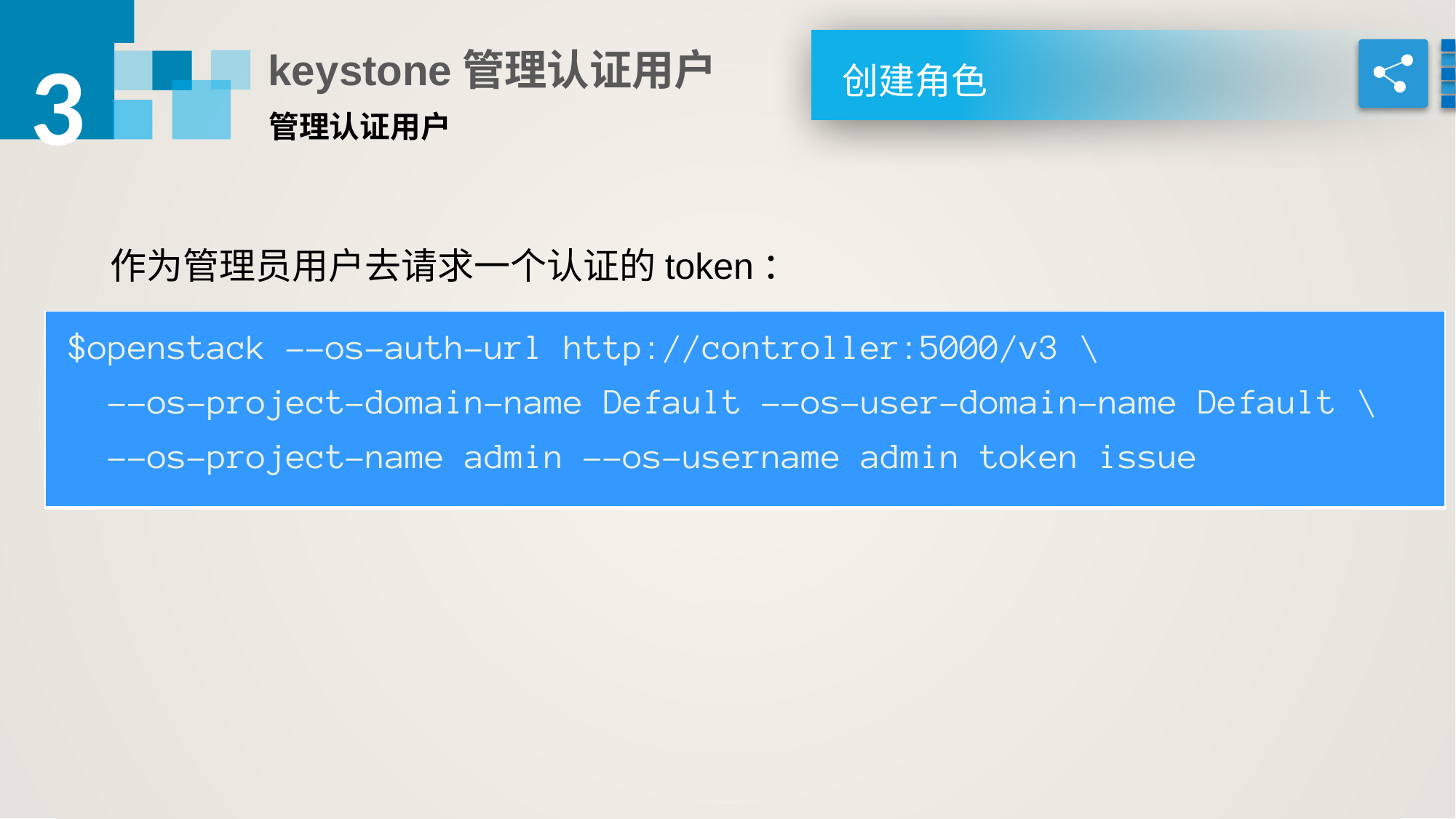

3
keystone管理认证用户
创建角色

管理认证用户
作为管理员用户去请求一个认证的token：
| $openstack --os-auth-url http://controller:5000/v3 \ --os-project-domain-name Default --os-user-domain-name Default \ --os-project-name admin --os-username admin token issue |
| --- |